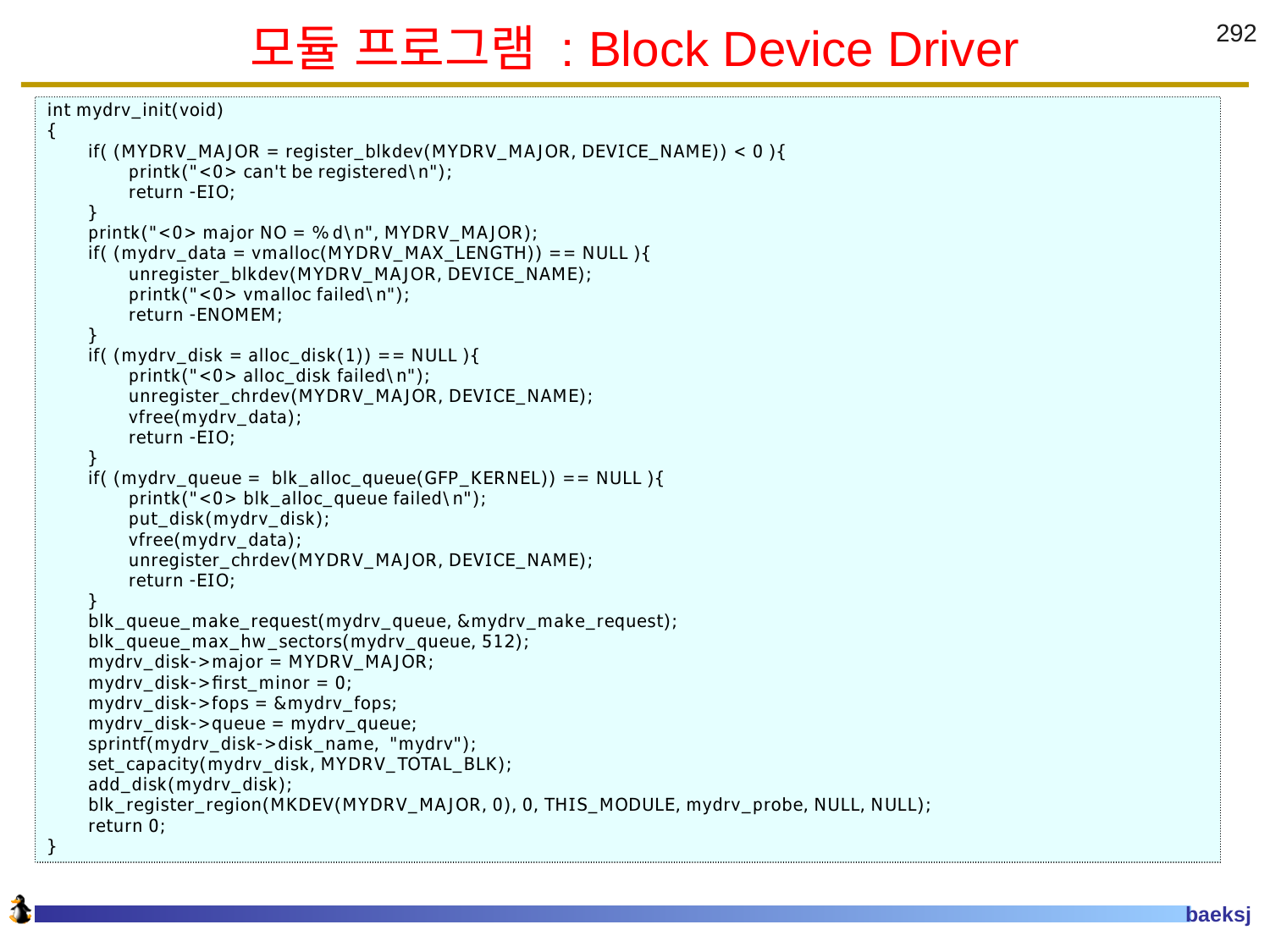

# 모듈 프로그램 : Block Device Driver
292
int mydrv_init(void)
{
        if( (MYDRV_MAJOR = register_blkdev(MYDRV_MAJOR, DEVICE_NAME)) < 0 ){
                printk("<0> can't be registered\n");
                return -EIO;
        }
        printk("<0> major NO = %d\n", MYDRV_MAJOR);
        if( (mydrv_data = vmalloc(MYDRV_MAX_LENGTH)) == NULL ){
                unregister_blkdev(MYDRV_MAJOR, DEVICE_NAME);
                printk("<0> vmalloc failed\n");
                return -ENOMEM;
        }
        if( (mydrv_disk = alloc_disk(1)) == NULL ){
                printk("<0> alloc_disk failed\n");
                unregister_chrdev(MYDRV_MAJOR, DEVICE_NAME);
                vfree(mydrv_data);
                return -EIO;
        }
        if( (mydrv_queue =  blk_alloc_queue(GFP_KERNEL)) == NULL ){
                printk("<0> blk_alloc_queue failed\n");
                put_disk(mydrv_disk);
                vfree(mydrv_data);
                unregister_chrdev(MYDRV_MAJOR, DEVICE_NAME);
                return -EIO;
        }
        blk_queue_make_request(mydrv_queue, &mydrv_make_request);
        blk_queue_max_hw_sectors(mydrv_queue, 512);
        mydrv_disk->major = MYDRV_MAJOR;
        mydrv_disk->first_minor = 0;
        mydrv_disk->fops = &mydrv_fops;
        mydrv_disk->queue = mydrv_queue;
        sprintf(mydrv_disk->disk_name,  "mydrv");
        set_capacity(mydrv_disk, MYDRV_TOTAL_BLK);
        add_disk(mydrv_disk);
        blk_register_region(MKDEV(MYDRV_MAJOR, 0), 0, THIS_MODULE, mydrv_probe, NULL, NULL);
        return 0;
}